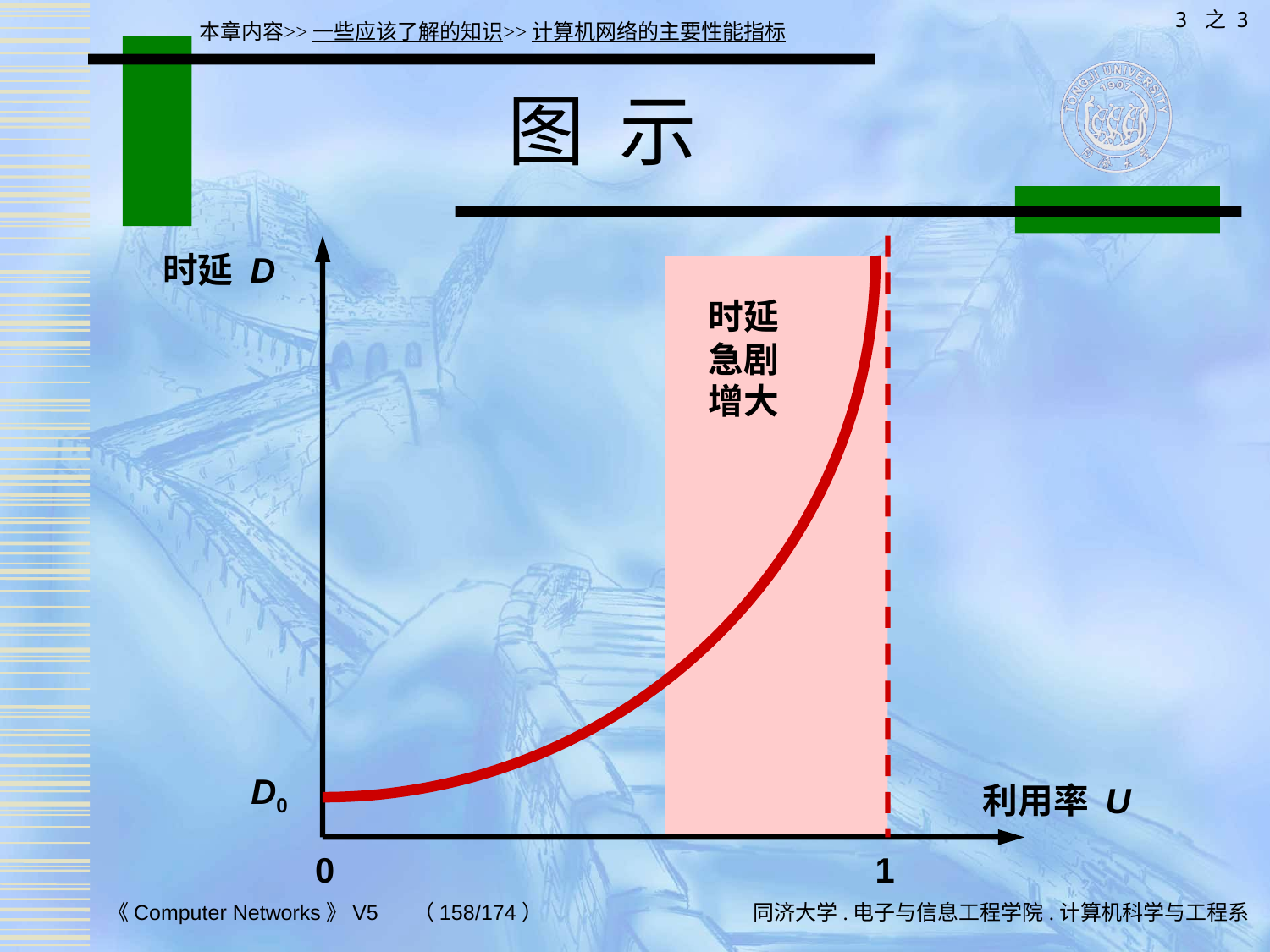

3 之 3
本章内容>>一些应该了解的知识>>计算机网络的主要性能指标
# 图  示

时延 D

时延
急剧
增大

D0
利用率 U
0
1